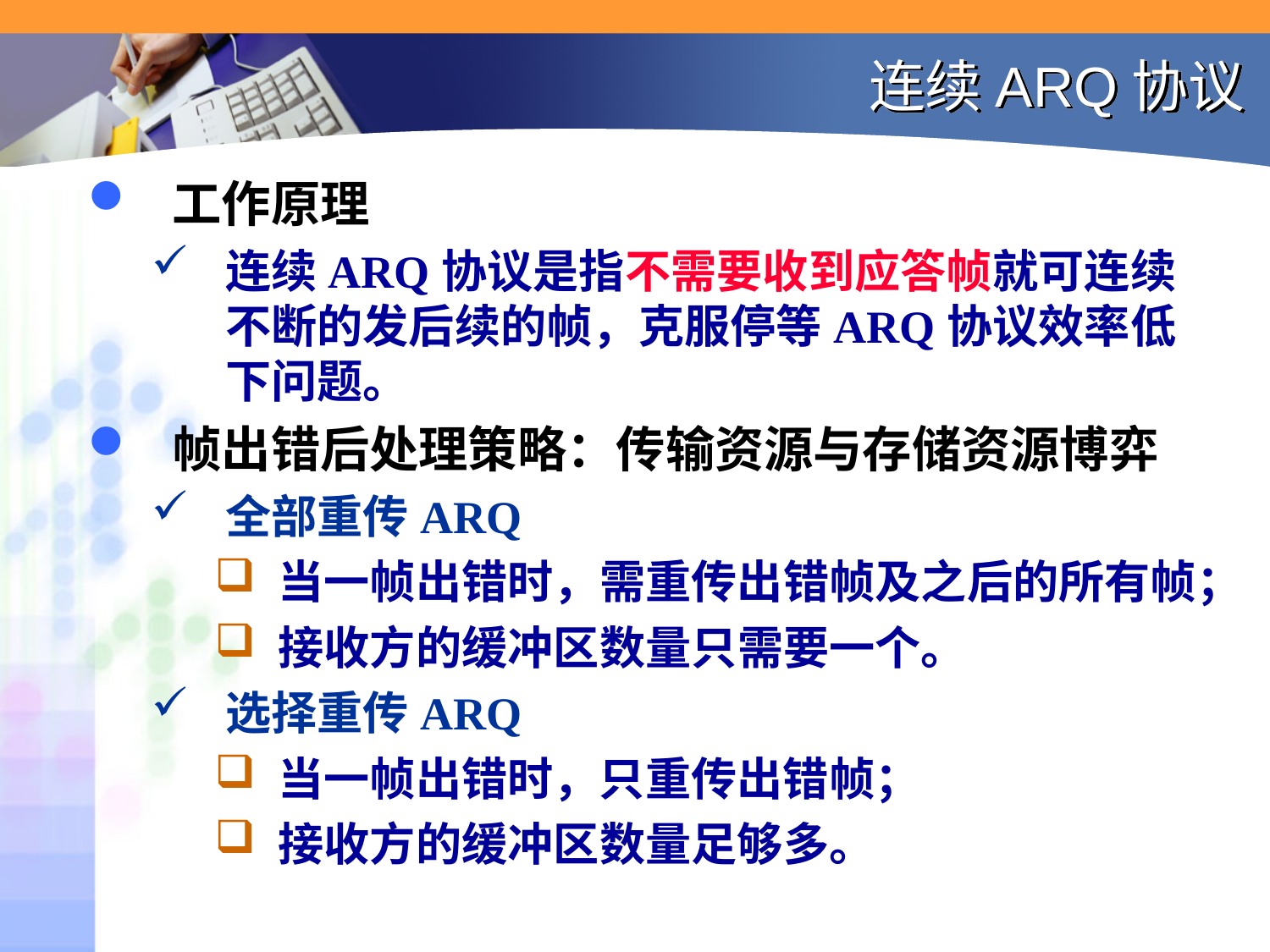

# 连续ARQ协议
工作原理
连续ARQ协议是指不需要收到应答帧就可连续不断的发后续的帧，克服停等ARQ协议效率低下问题。
帧出错后处理策略：传输资源与存储资源博弈
全部重传ARQ
当一帧出错时，需重传出错帧及之后的所有帧；
接收方的缓冲区数量只需要一个。
选择重传ARQ
当一帧出错时，只重传出错帧；
接收方的缓冲区数量足够多。